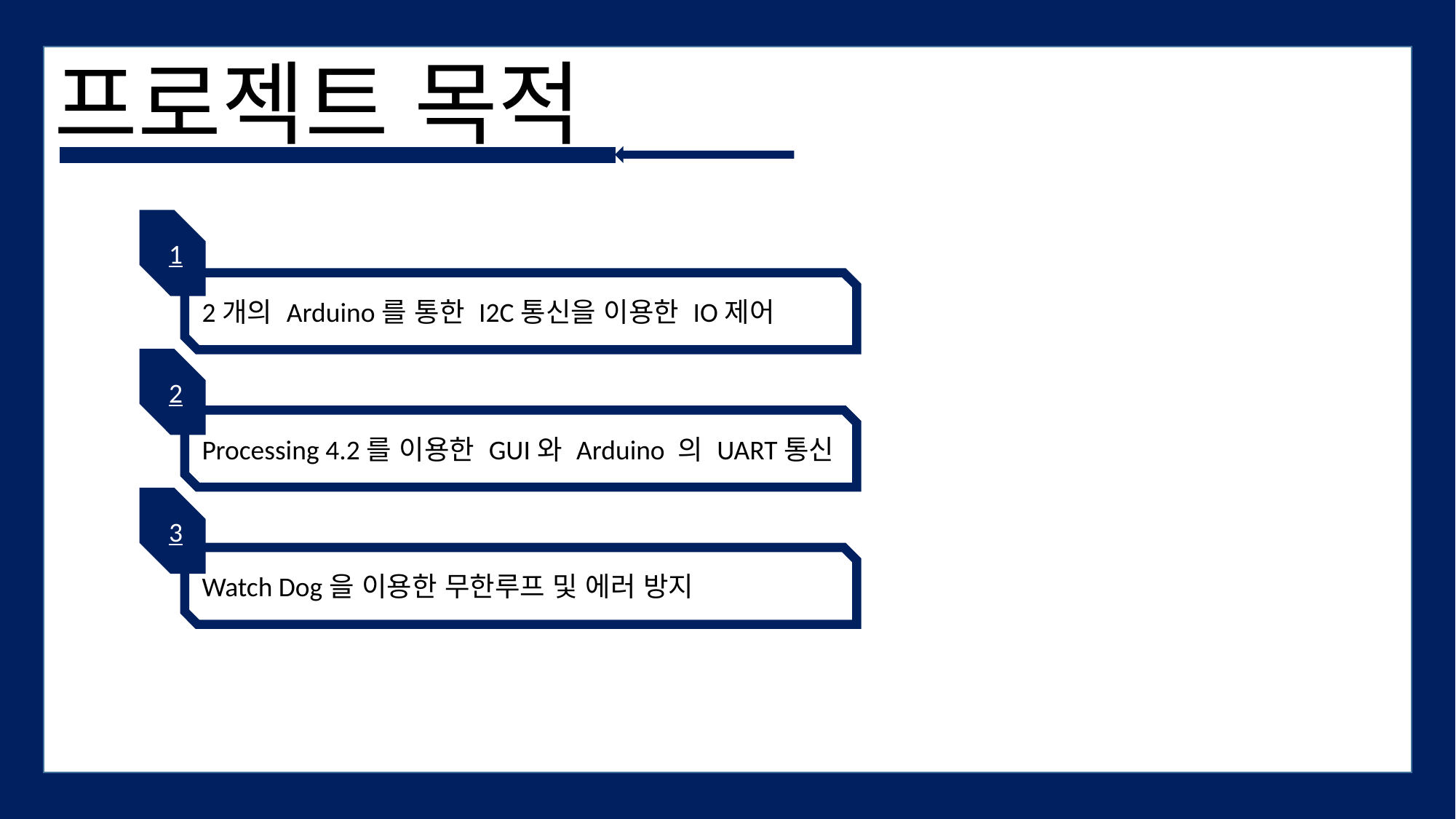

# 프로젝트 목적

1
2개의 Arduino를 통한 I2C통신을 이용한 IO제어
2
Processing 4.2를 이용한 GUI와 Arduino 의 UART통신
3
Watch Dog을 이용한 무한루프 및 에러 방지